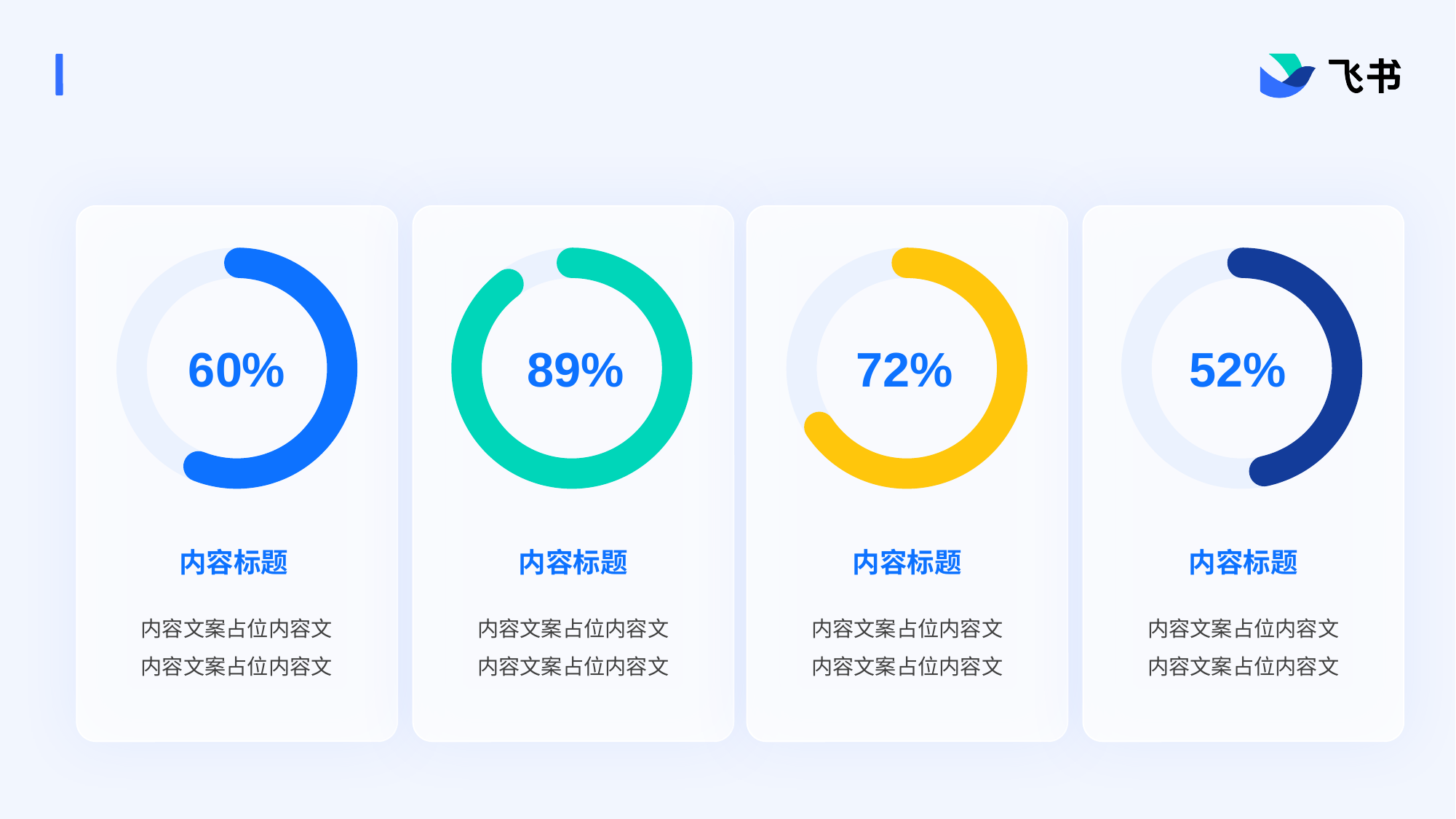

#

60%
89%
72%
52%
内容标题
内容标题
内容标题
内容标题
内容文案占位内容文
内容文案占位内容文
内容文案占位内容文
内容文案占位内容文
内容文案占位内容文
内容文案占位内容文
内容文案占位内容文
内容文案占位内容文